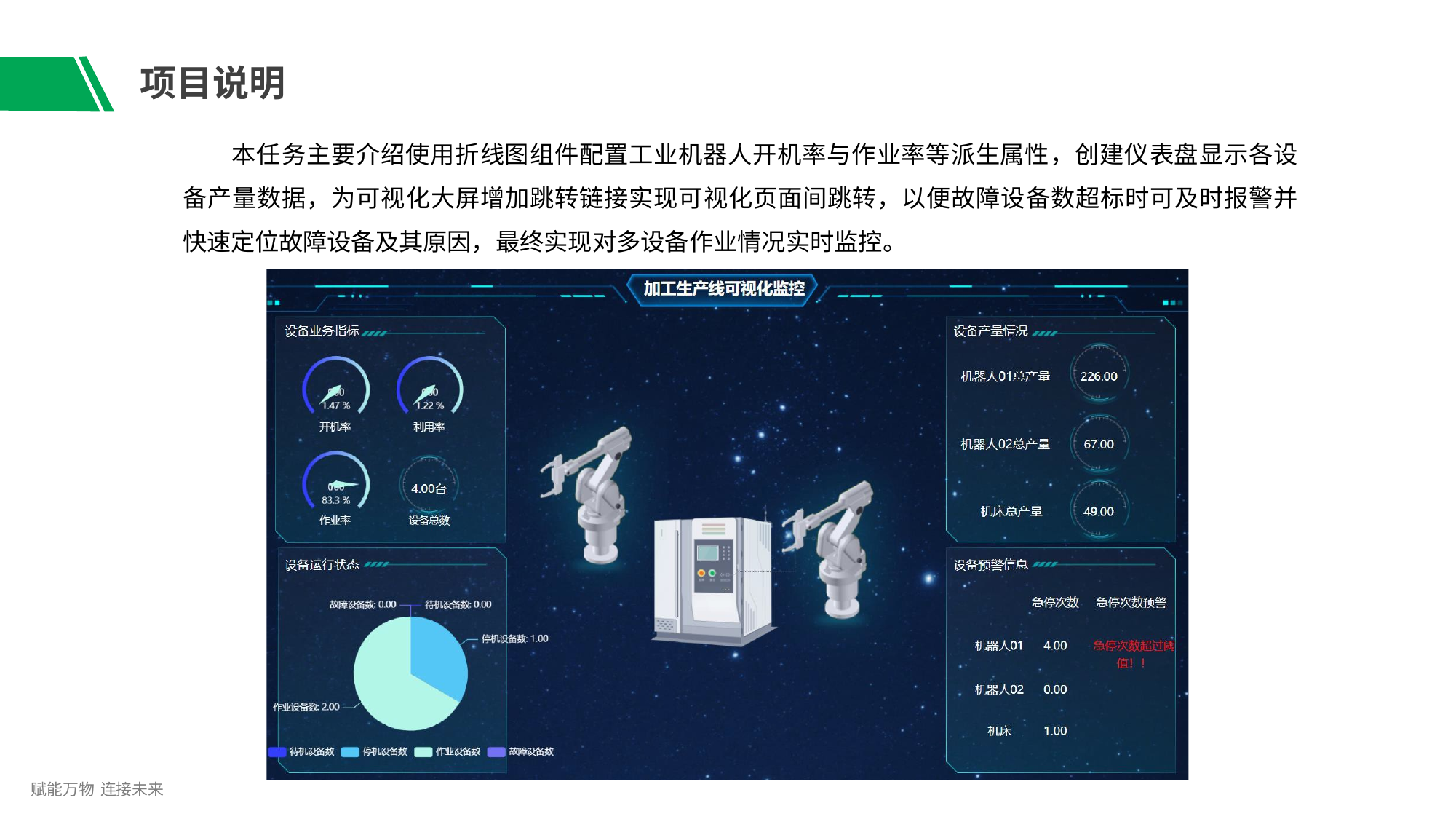

# 项目说明
本任务主要介绍使用折线图组件配置工业机器人开机率与作业率等派生属性，创建仪表盘显示各设 备产量数据，为可视化大屏增加跳转链接实现可视化页面间跳转，以便故障设备数超标时可及时报警并 快速定位故障设备及其原因，最终实现对多设备作业情况实时监控。

赋能万物 连接未来